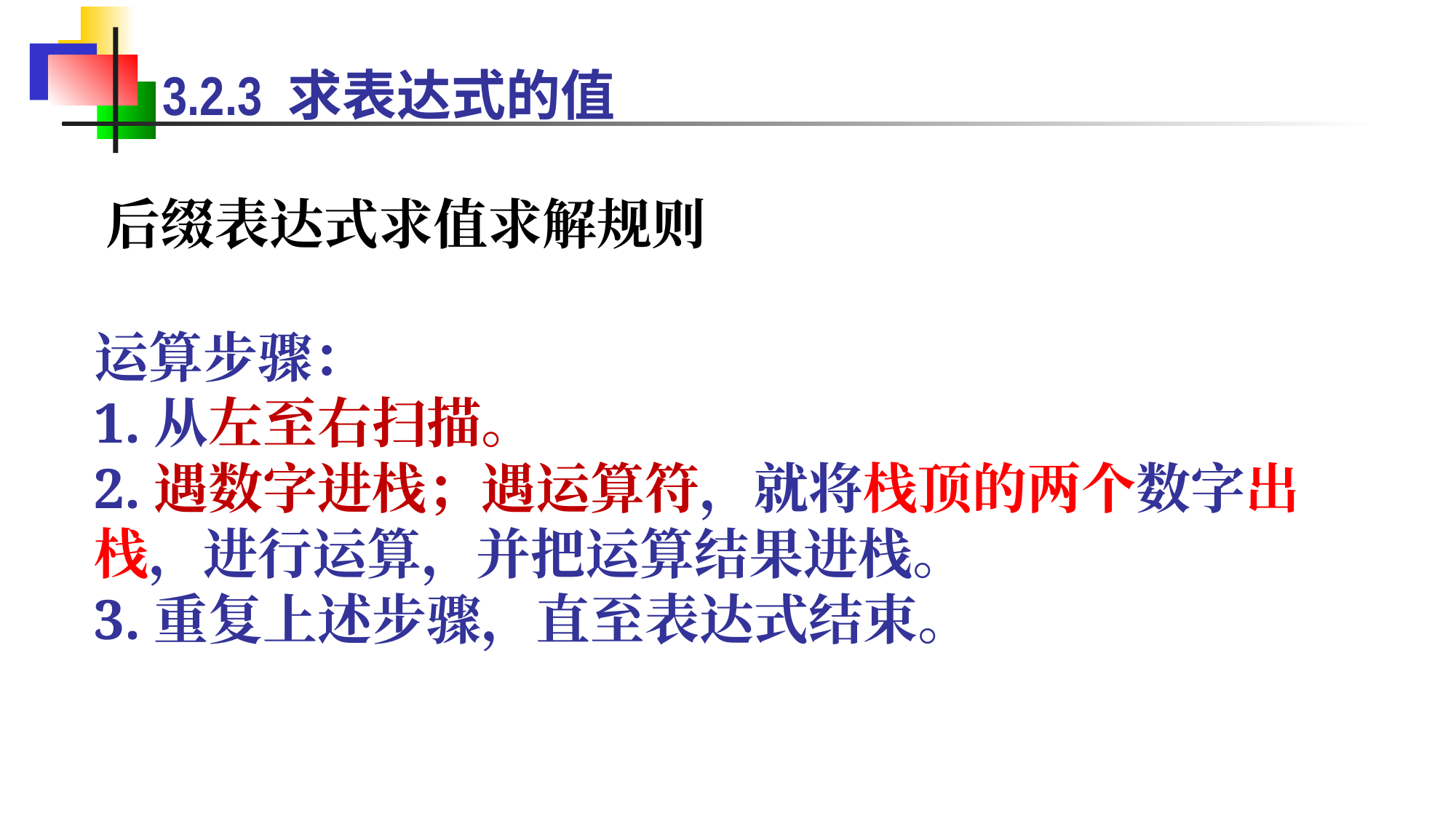

3.2.3 求表达式的值
后缀表达式求值求解规则
运算步骤：
1.从左至右扫描。
2.遇数字进栈；遇运算符，就将栈顶的两个数字出栈，进行运算，并把运算结果进栈。
3.重复上述步骤，直至表达式结束。